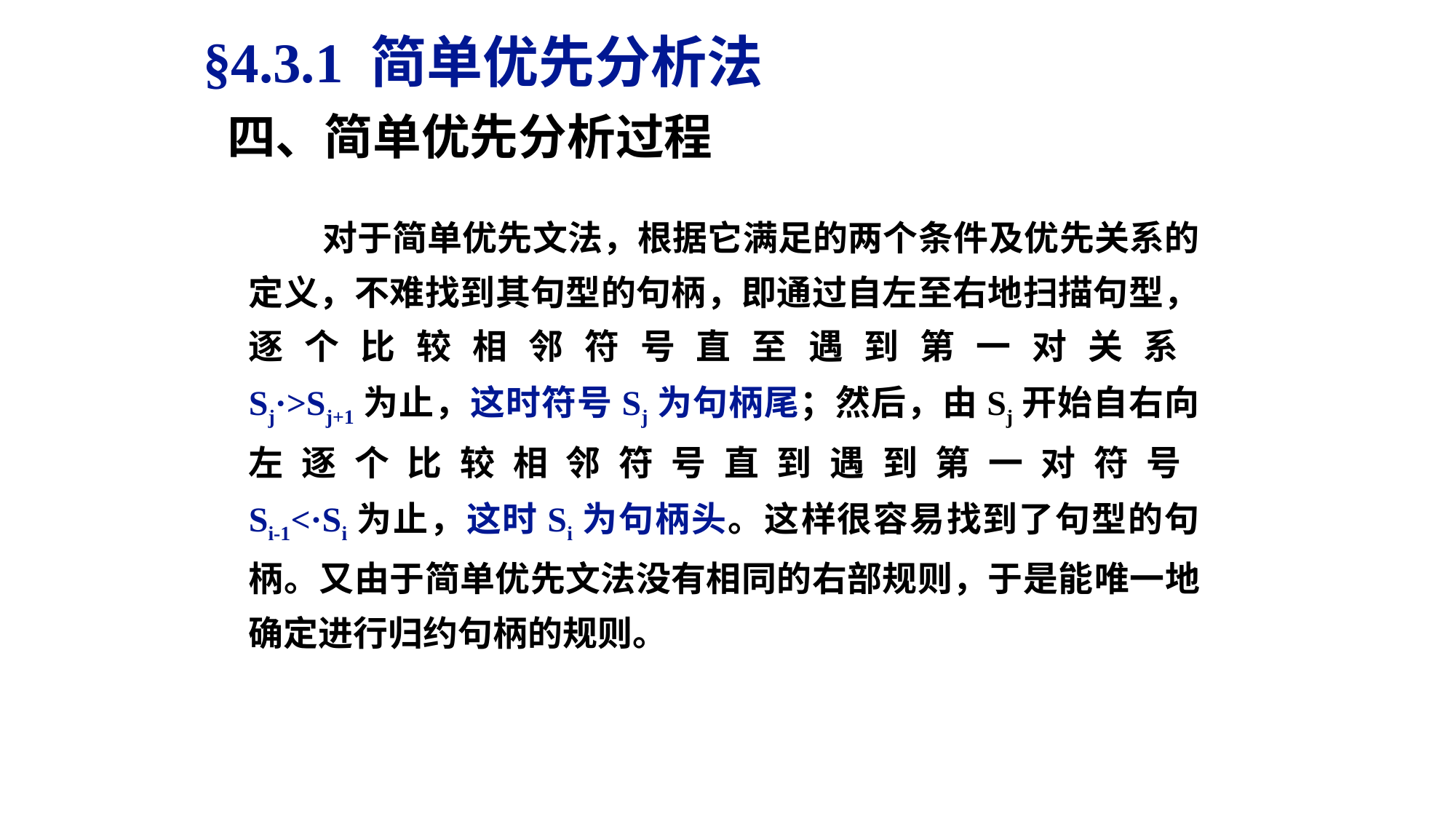

§4.3.1 简单优先分析法
四、简单优先分析过程
	        对于简单优先文法，根据它满足的两个条件及优先关系的定义，不难找到其句型的句柄，即通过自左至右地扫描句型，逐个比较相邻符号直至遇到第一对关系
Sj·>Sj+1为止，这时符号Sj为句柄尾；然后，由Sj开始自右向左逐个比较相邻符号直到遇到第一对符号
Si-1<·Si为止，这时Si为句柄头。这样很容易找到了句型的句柄。又由于简单优先文法没有相同的右部规则，于是能唯一地确定进行归约句柄的规则。